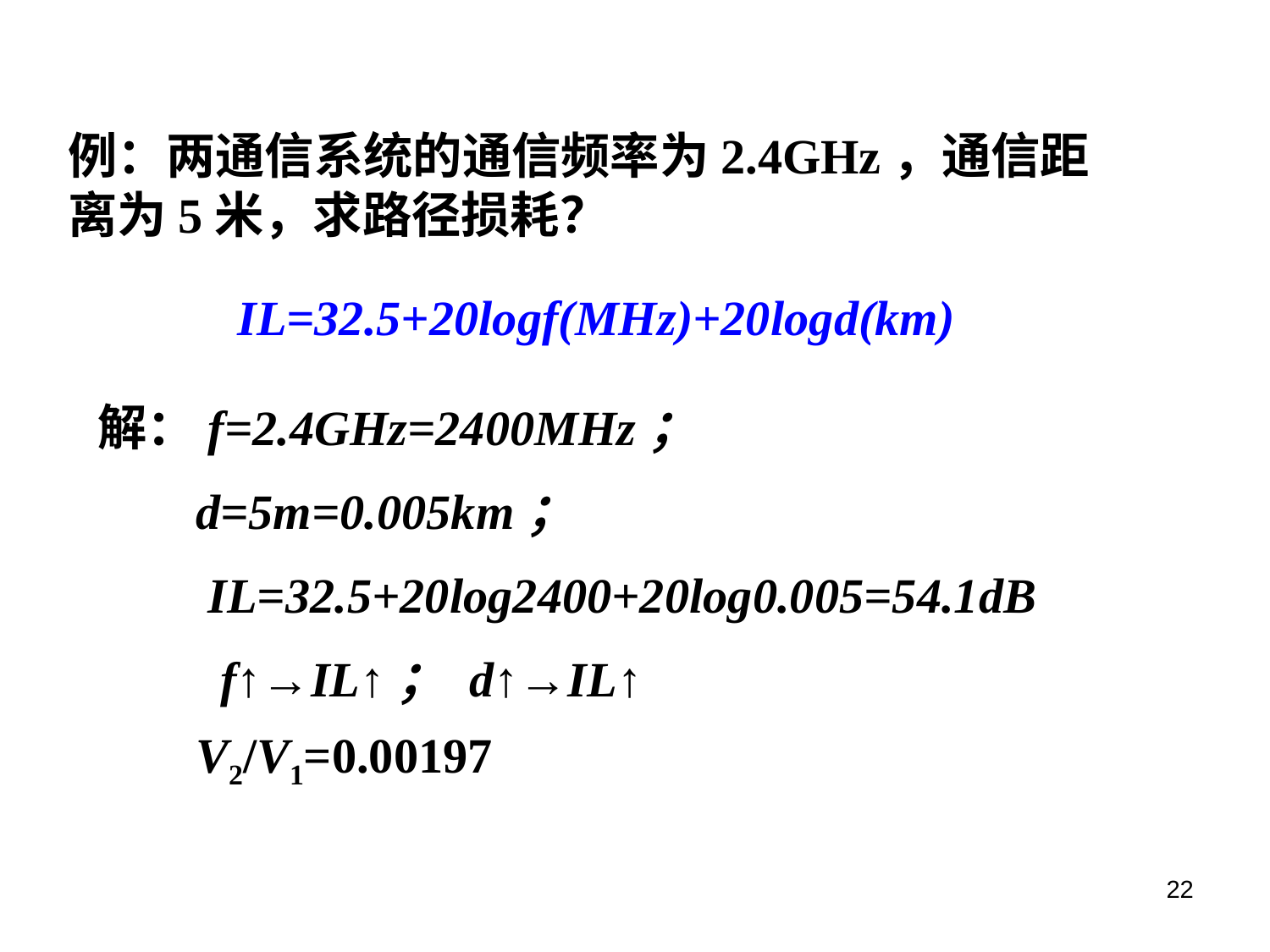

例：两通信系统的通信频率为2.4GHz，通信距离为5米，求路径损耗？
IL=32.5+20logf(MHz)+20logd(km)
解：f=2.4GHz=2400MHz；
        d=5m=0.005km；
         IL=32.5+20log2400+20log0.005=54.1dB
          f↑→IL↑； d↑→IL↑
        V2/V1=0.00197
22